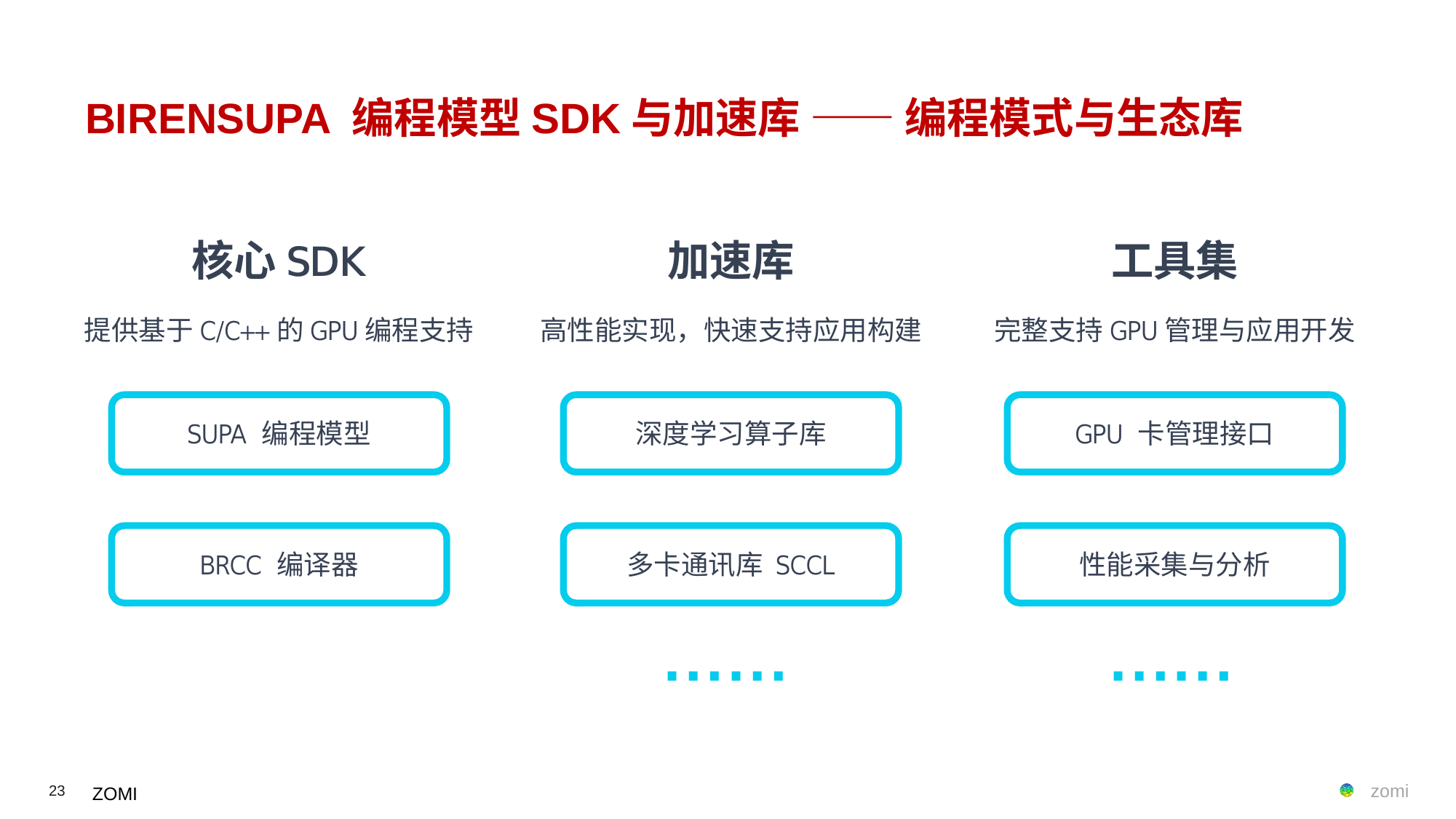

# BIRENSUPA 编程模型SDK与加速库 —— 编程模式与生态库
核心SDK
提供基于C/C++的GPU编程支持

SUPA 编程模型

BRCC 编译器
加速库
高性能实现，快速支持应用构建

深度学习算子库

多卡通讯库 SCCL
……
工具集
完整支持GPU管理与应用开发

GPU 卡管理接口

性能采集与分析
……